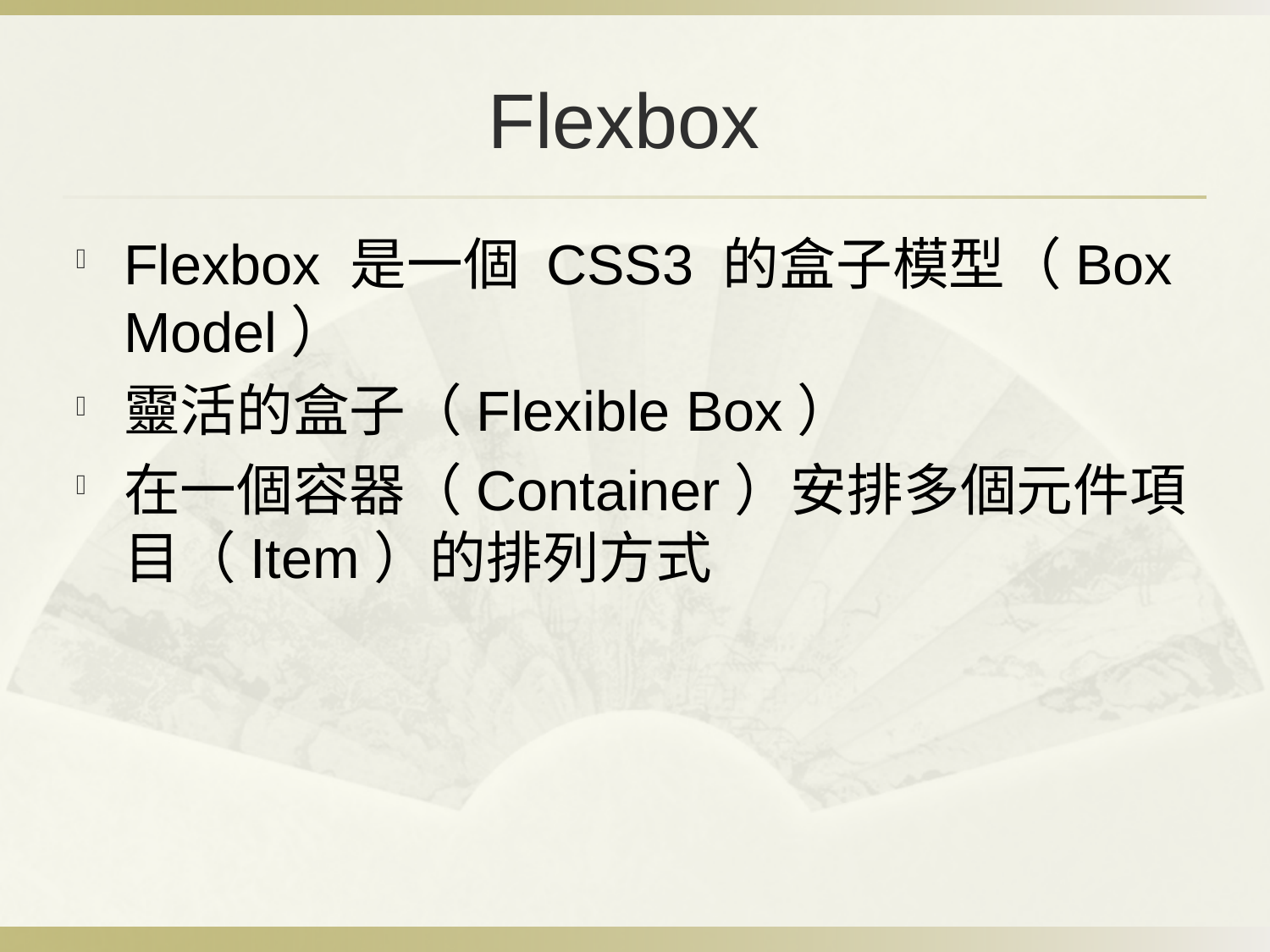

# Flexbox
Flexbox 是一個 CSS3 的盒子模型（Box Model）
靈活的盒子（Flexible Box）
在一個容器（Container）安排多個元件項目（Item）的排列方式